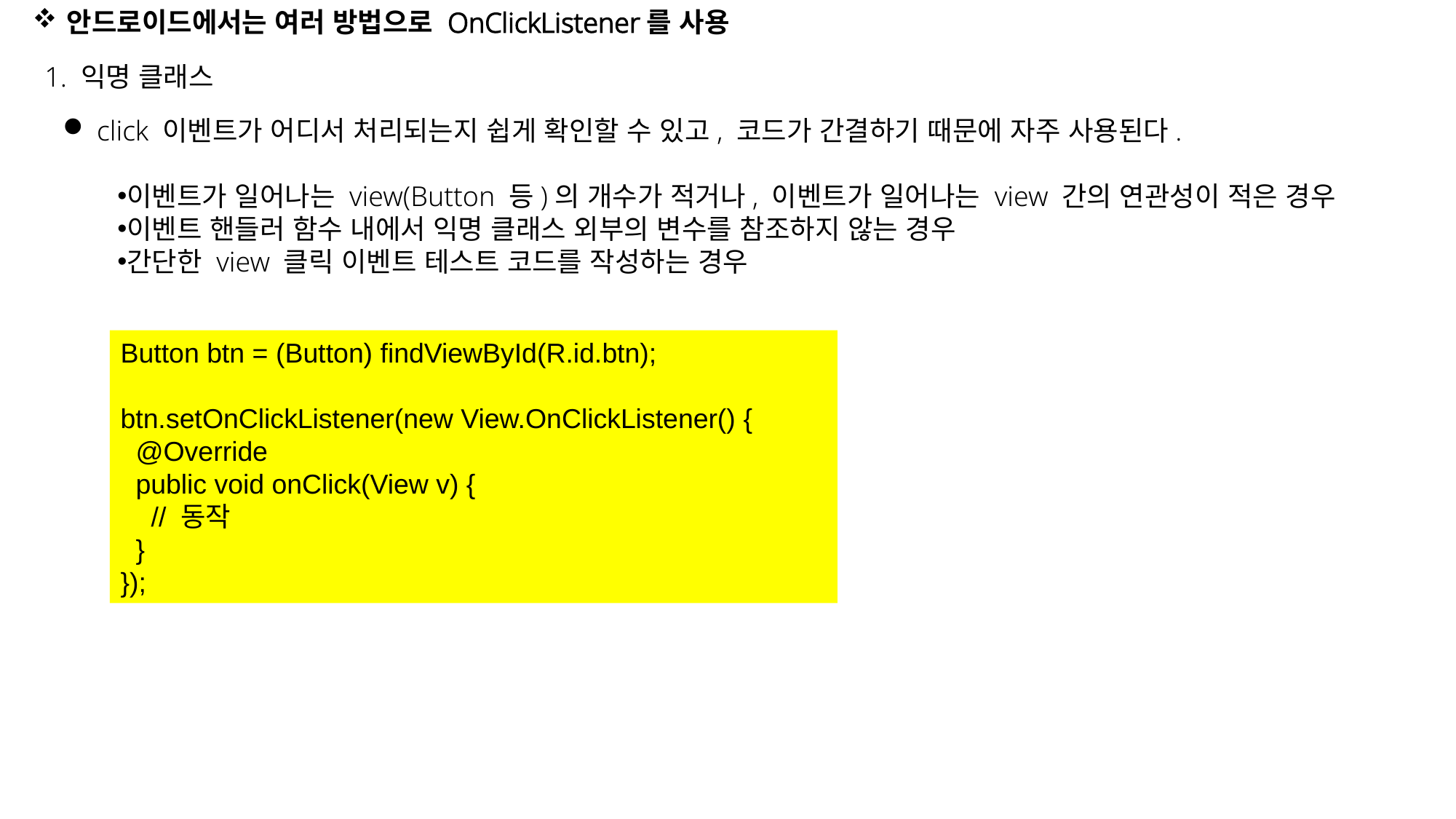

안드로이드에서는 여러 방법으로 OnClickListener를 사용
1. 익명 클래스
click 이벤트가 어디서 처리되는지 쉽게 확인할 수 있고, 코드가 간결하기 때문에 자주 사용된다.

이벤트가 일어나는 view(Button 등)의 개수가 적거나, 이벤트가 일어나는 view 간의 연관성이 적은 경우
이벤트 핸들러 함수 내에서 익명 클래스 외부의 변수를 참조하지 않는 경우
간단한 view 클릭 이벤트 테스트 코드를 작성하는 경우
Button btn = (Button) findViewById(R.id.btn);

btn.setOnClickListener(new View.OnClickListener() {
  @Override
  public void onClick(View v) {
    // 동작
  }
});